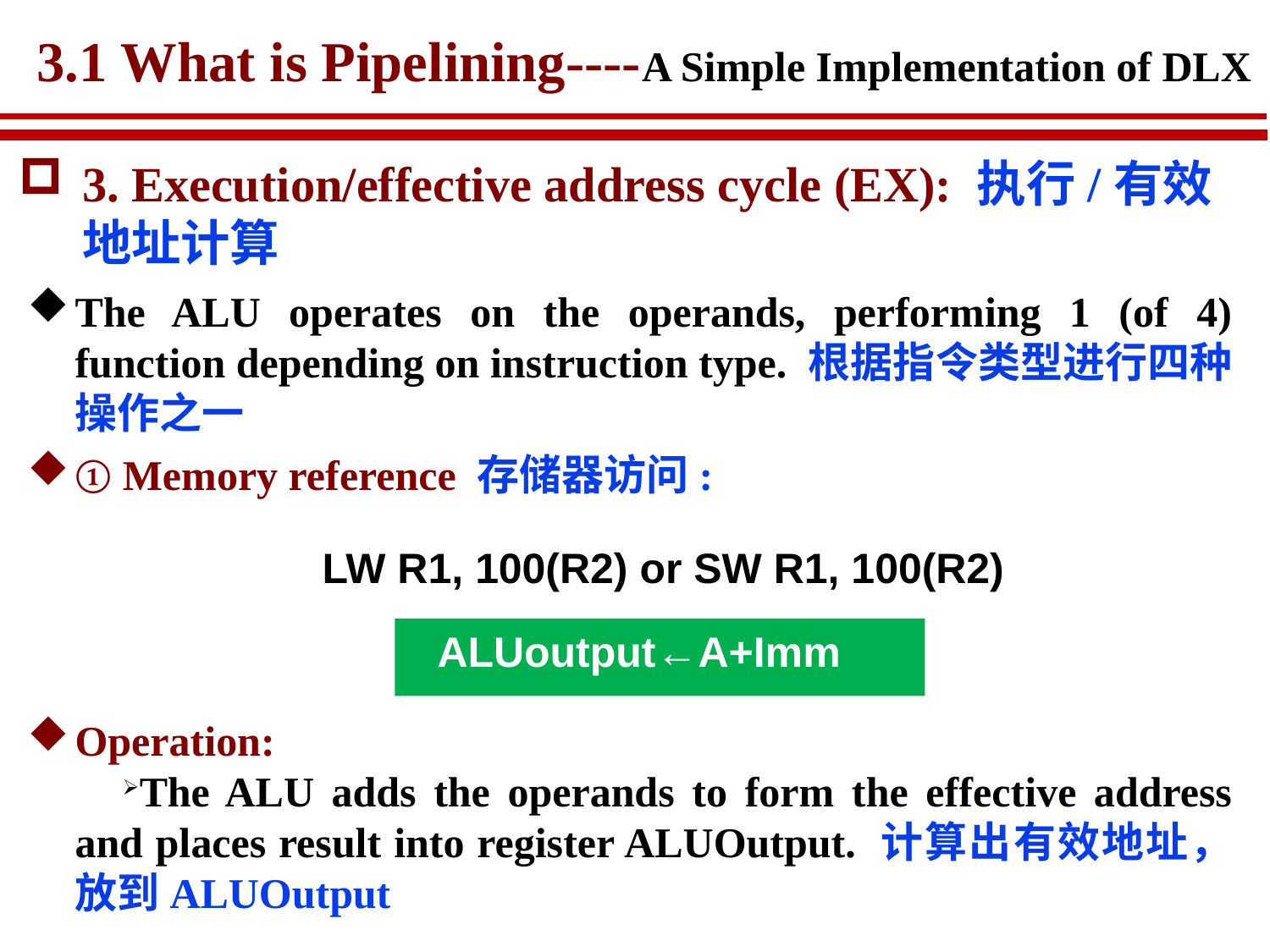

# 3.1 What is Pipelining----A Simple Implementation of DLX
3. Execution/effective address cycle (EX): 执行/有效地址计算
The ALU operates on the operands, performing 1 (of 4) function depending on instruction type. 根据指令类型进行四种操作之一
① Memory reference 存储器访问:
LW R1, 100(R2) or SW R1, 100(R2)

ALUoutput←A+Imm
Operation:
The ALU adds the operands to form the effective address and places result into register ALUOutput. 计算出有效地址，放到ALUOutput